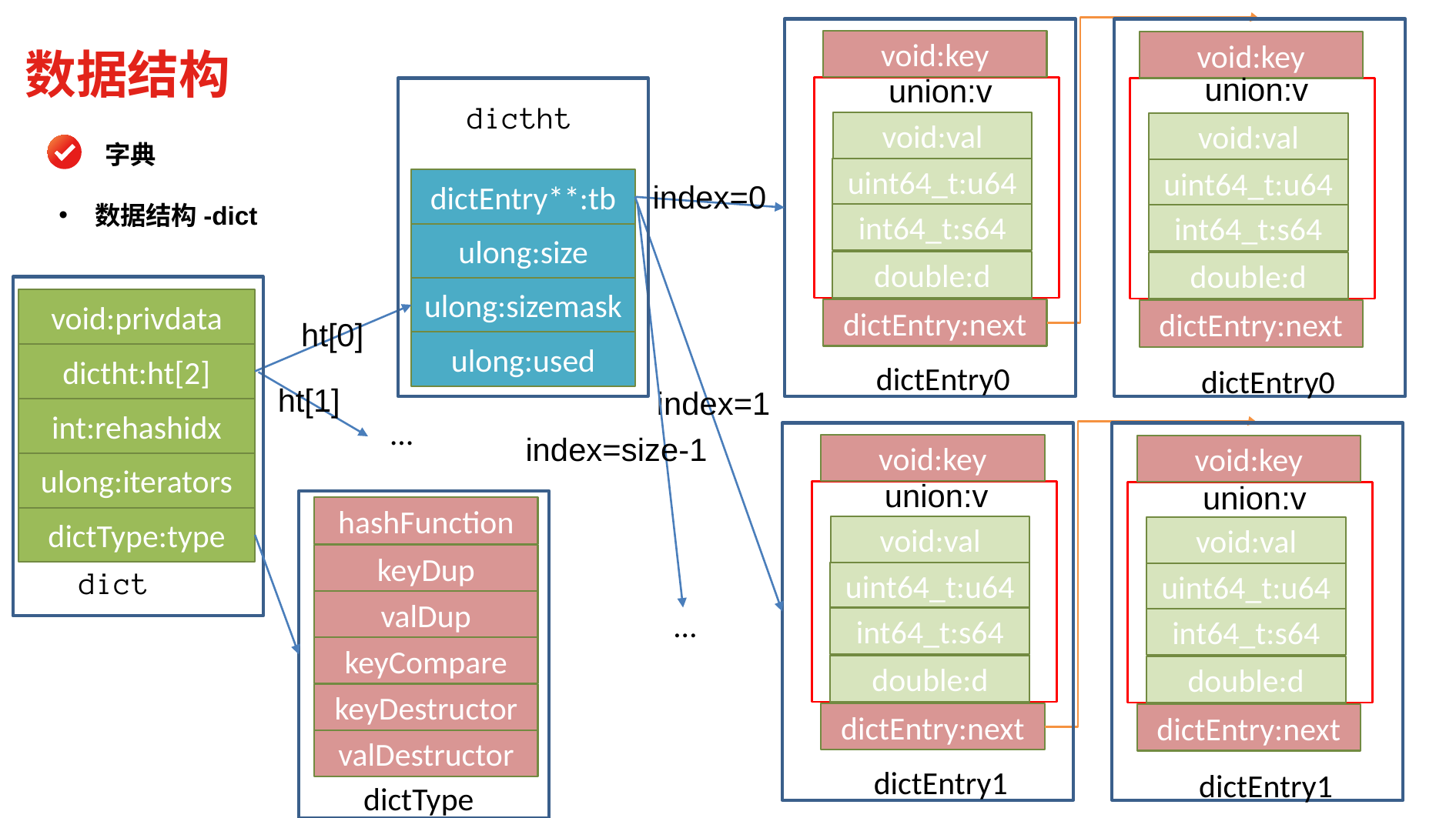

void:key
union:v
null
void:val
uint64_t:u64
int64_t:s64
double:d
dictEntry:next
void:key
union:v
null
void:val
uint64_t:u64
int64_t:s64
double:d
dictEntry:next
dictEntry0
dictEntry0
数据结构

dictht
字典

index=0
dictEntry**:tb
数据结构-dict
ulong:size

ulong:sizemask
void:privdata
ht[0]
ulong:used
dictht:ht[2]
ht[1]
index=1
int:rehashidx
…

void:key
union:v
null
void:val
uint64_t:u64
int64_t:s64
double:d
dictEntry:next
void:key
union:v
null
void:val
uint64_t:u64
int64_t:s64
double:d
dictEntry:next
dictEntry1
dictEntry1
index=size-1
ulong:iterators

hashFunction
dictType:type
keyDup
dict
valDup
…
keyCompare
keyDestructor
valDestructor
dictType